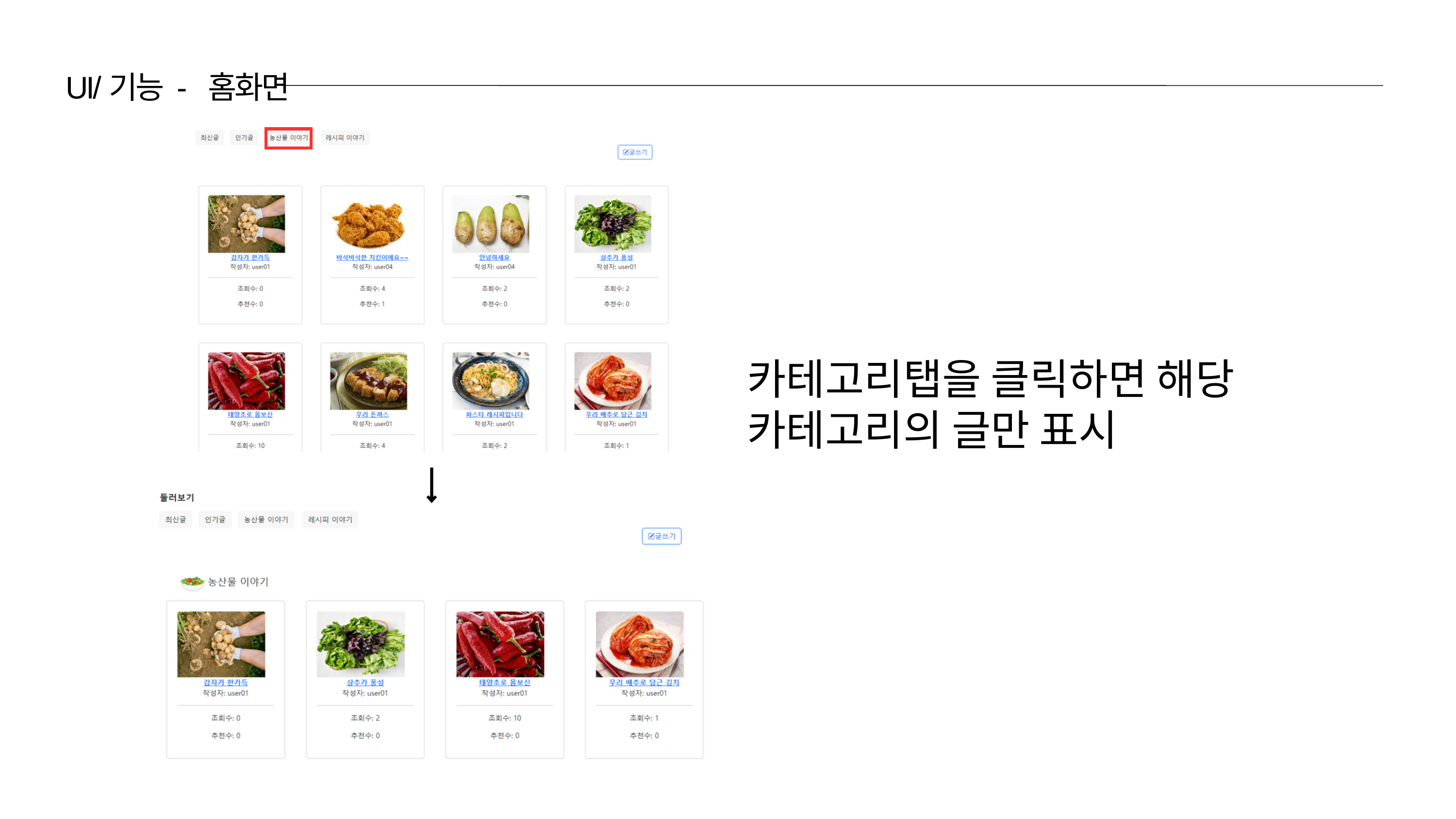

UI/기능 -  홈화면

카테고리탭을 클릭하면 해당 카테고리의 글만 표시